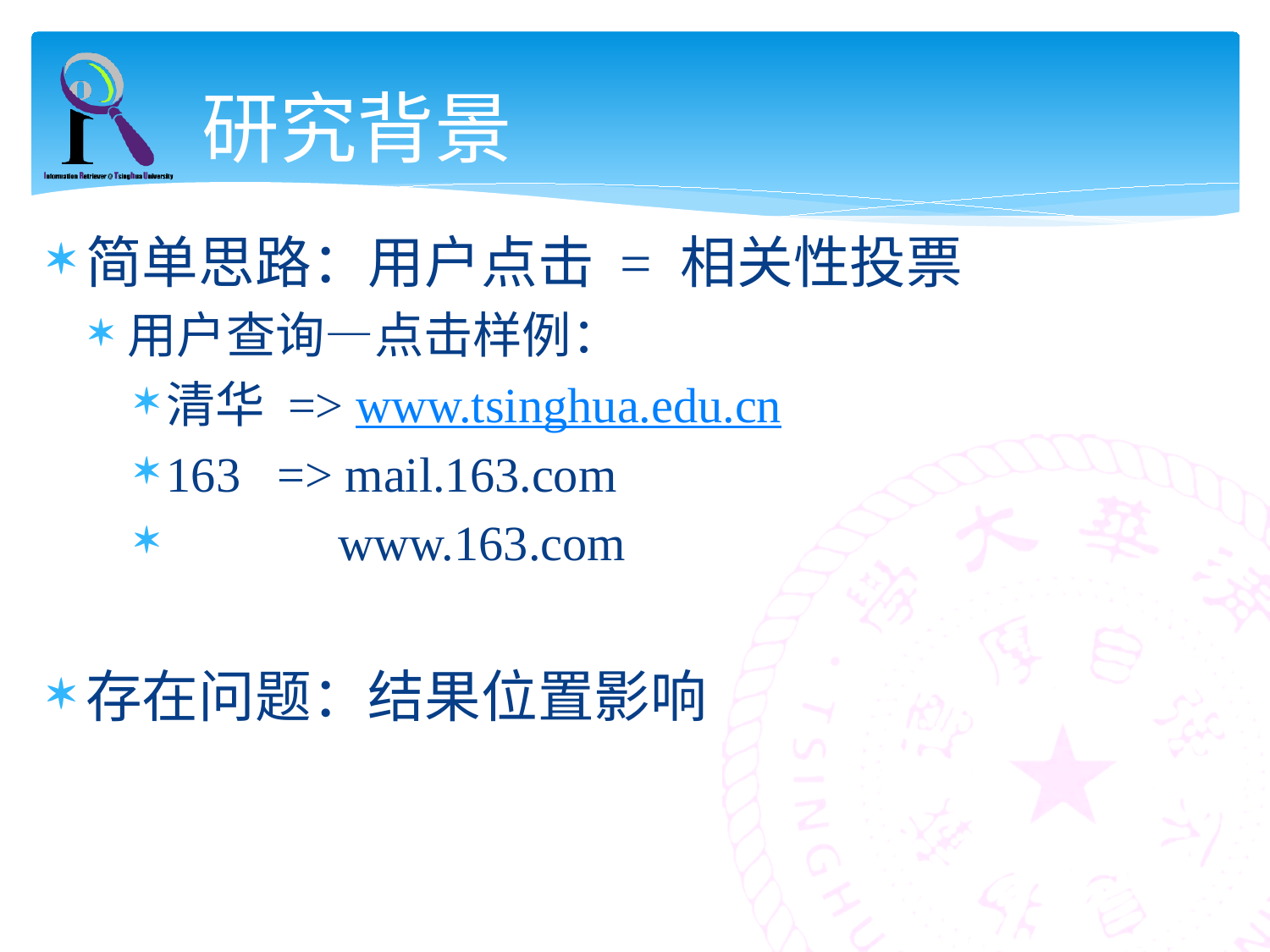

# 研究背景
简单思路：用户点击 = 相关性投票
用户查询—点击样例：
清华 => www.tsinghua.edu.cn
163   => mail.163.com
              www.163.com

存在问题：结果位置影响